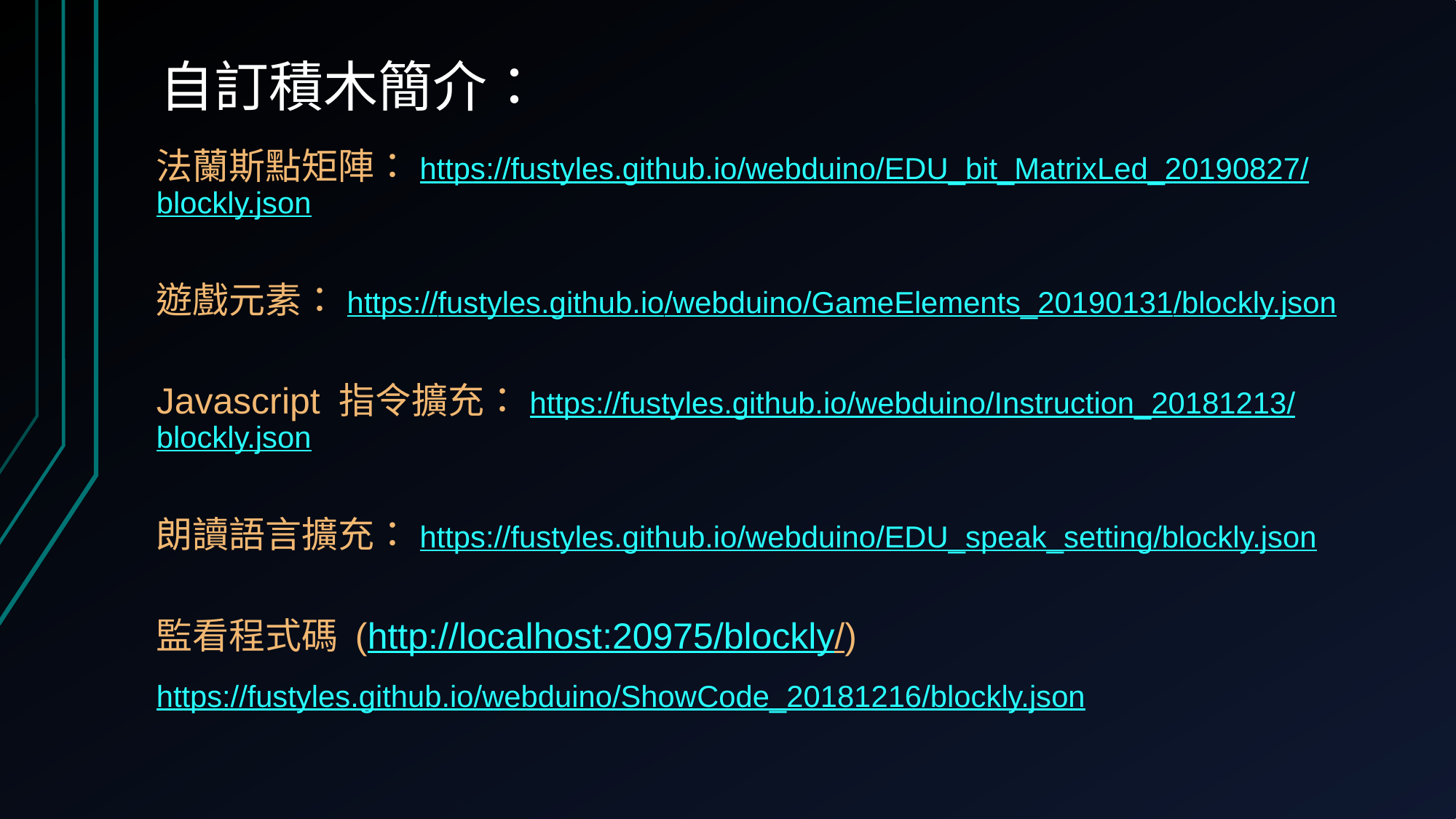

# 自訂積木簡介：
法蘭斯點矩陣：https://fustyles.github.io/webduino/EDU_bit_MatrixLed_20190827/blockly.json

遊戲元素：https://fustyles.github.io/webduino/GameElements_20190131/blockly.json

Javascript 指令擴充：https://fustyles.github.io/webduino/Instruction_20181213/blockly.json

朗讀語言擴充：https://fustyles.github.io/webduino/EDU_speak_setting/blockly.json

監看程式碼 (http://localhost:20975/blockly/)
https://fustyles.github.io/webduino/ShowCode_20181216/blockly.json